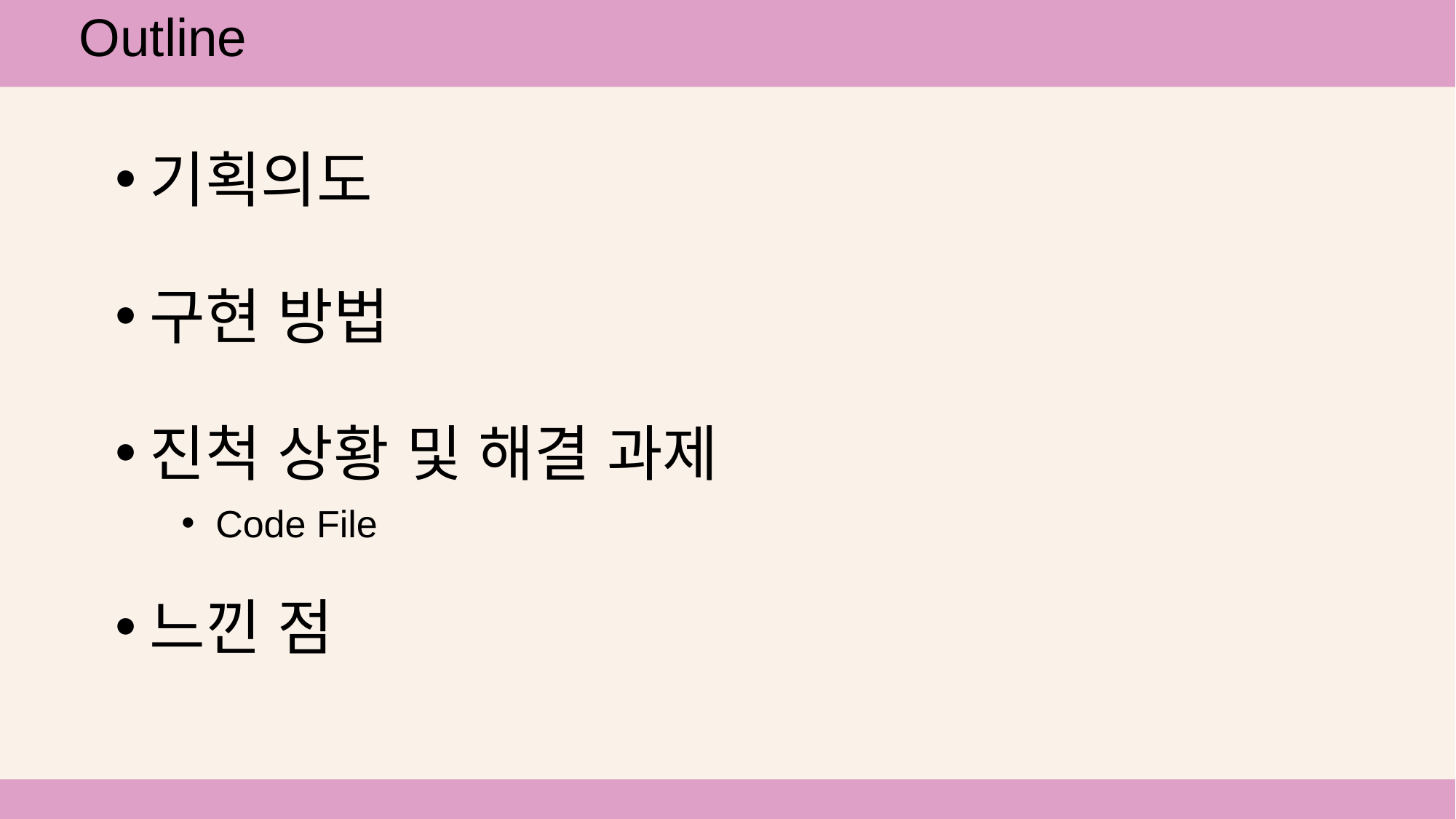

# Outline
기획의도
구현 방법
진척 상황 및 해결 과제
Code File
느낀 점